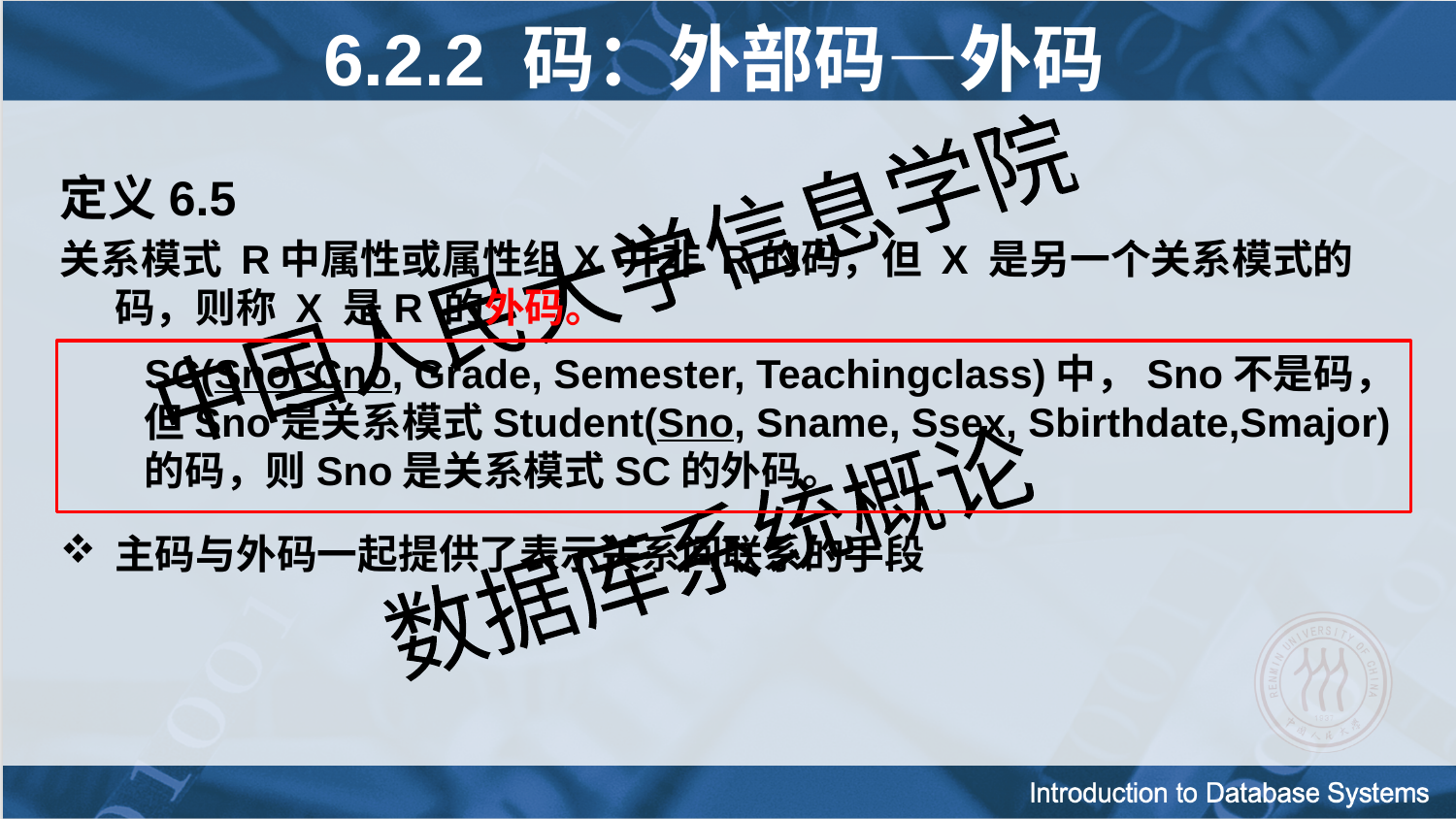

# 6.2.2 码：外部码—外码
定义6.5
关系模式 R中属性或属性组X 并非 R的码，但 X 是另一个关系模式的码，则称 X 是R 的外码。

主码与外码一起提供了表示关系间联系的手段
SC(Sno, Cno, Grade, Semester, Teachingclass)中，Sno不是码，但Sno是关系模式Student(Sno, Sname, Ssex, Sbirthdate,Smajor)的码，则Sno是关系模式SC的外码。